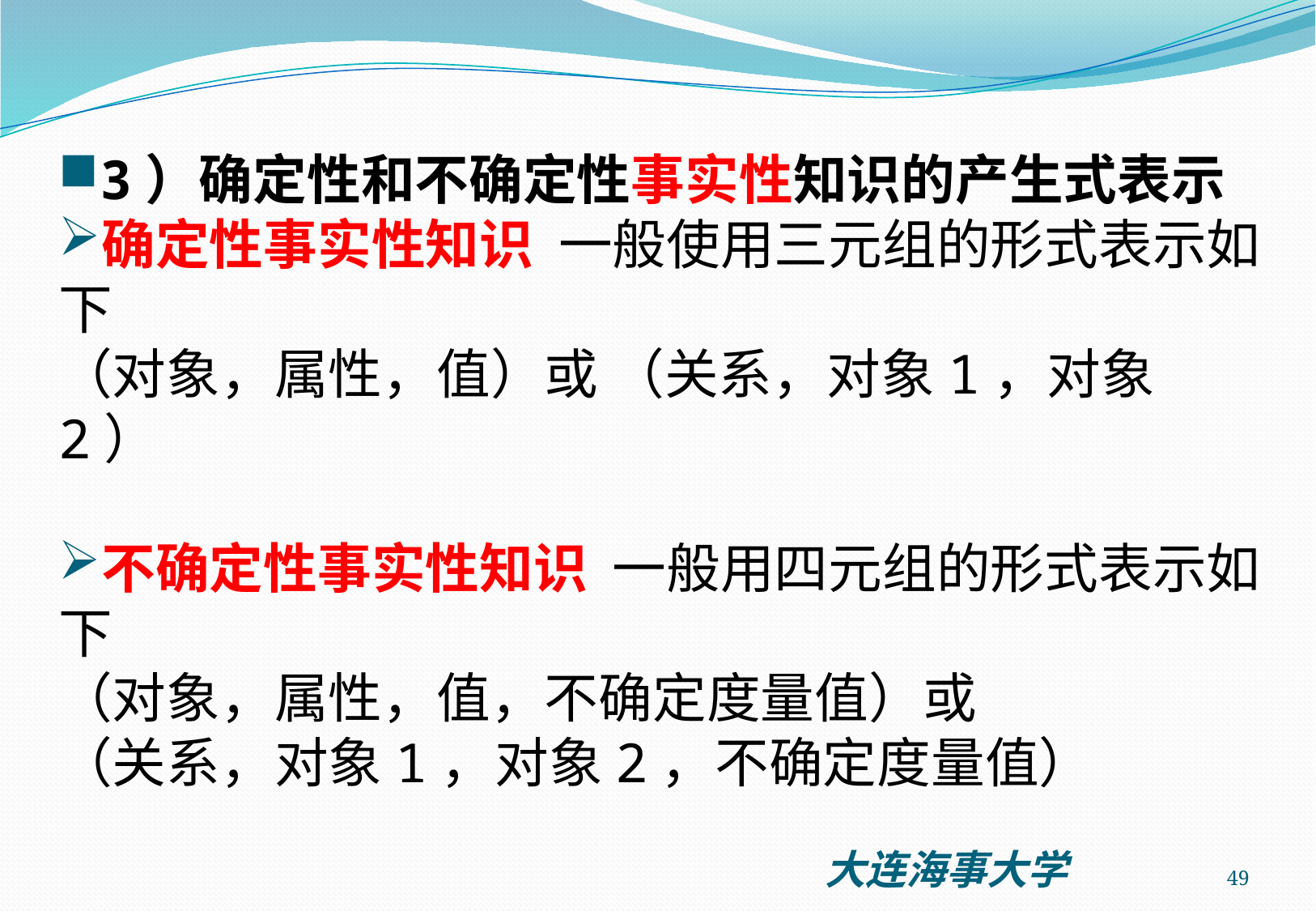

3）确定性和不确定性事实性知识的产生式表示
确定性事实性知识  一般使用三元组的形式表示如下
（对象，属性，值）或 （关系，对象1，对象2）

不确定性事实性知识  一般用四元组的形式表示如下
（对象，属性，值，不确定度量值）或
（关系，对象1，对象2，不确定度量值）
49